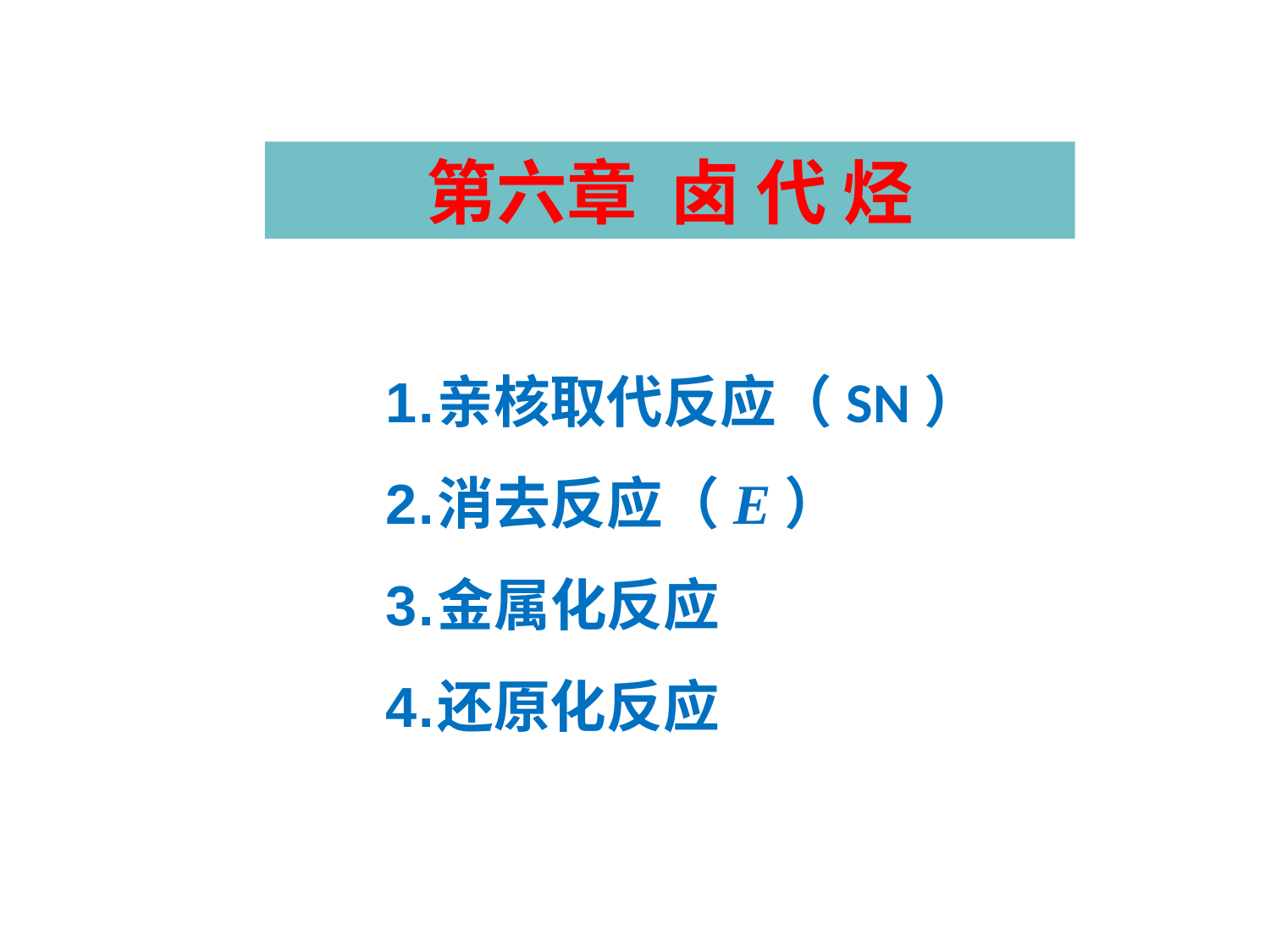

第六章  卤 代 烃
亲核取代反应（SN）
消去反应（E）
金属化反应
还原化反应